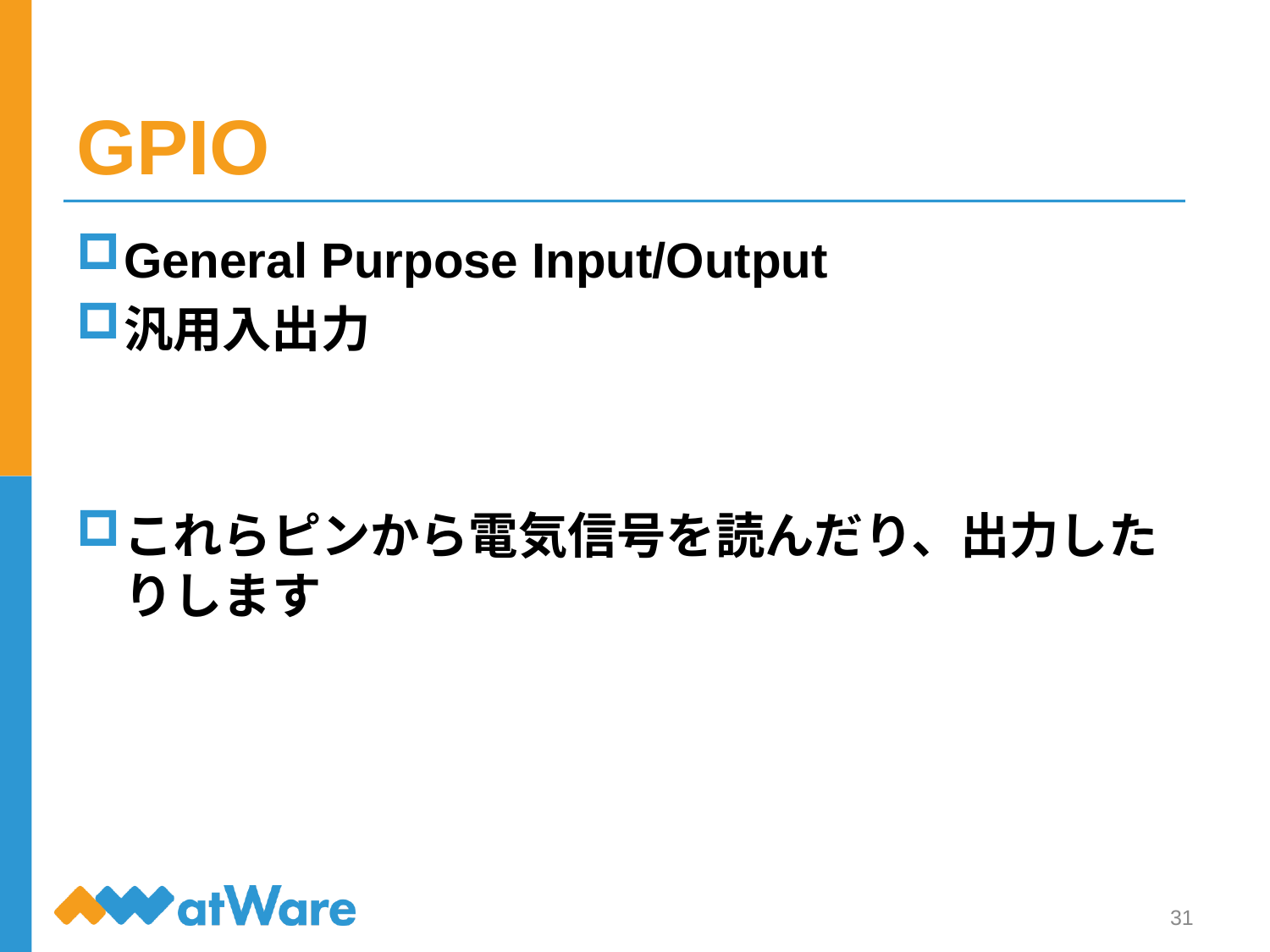

# GPIO
General Purpose Input/Output
汎用入出力

これらピンから電気信号を読んだり、出力したりします
31